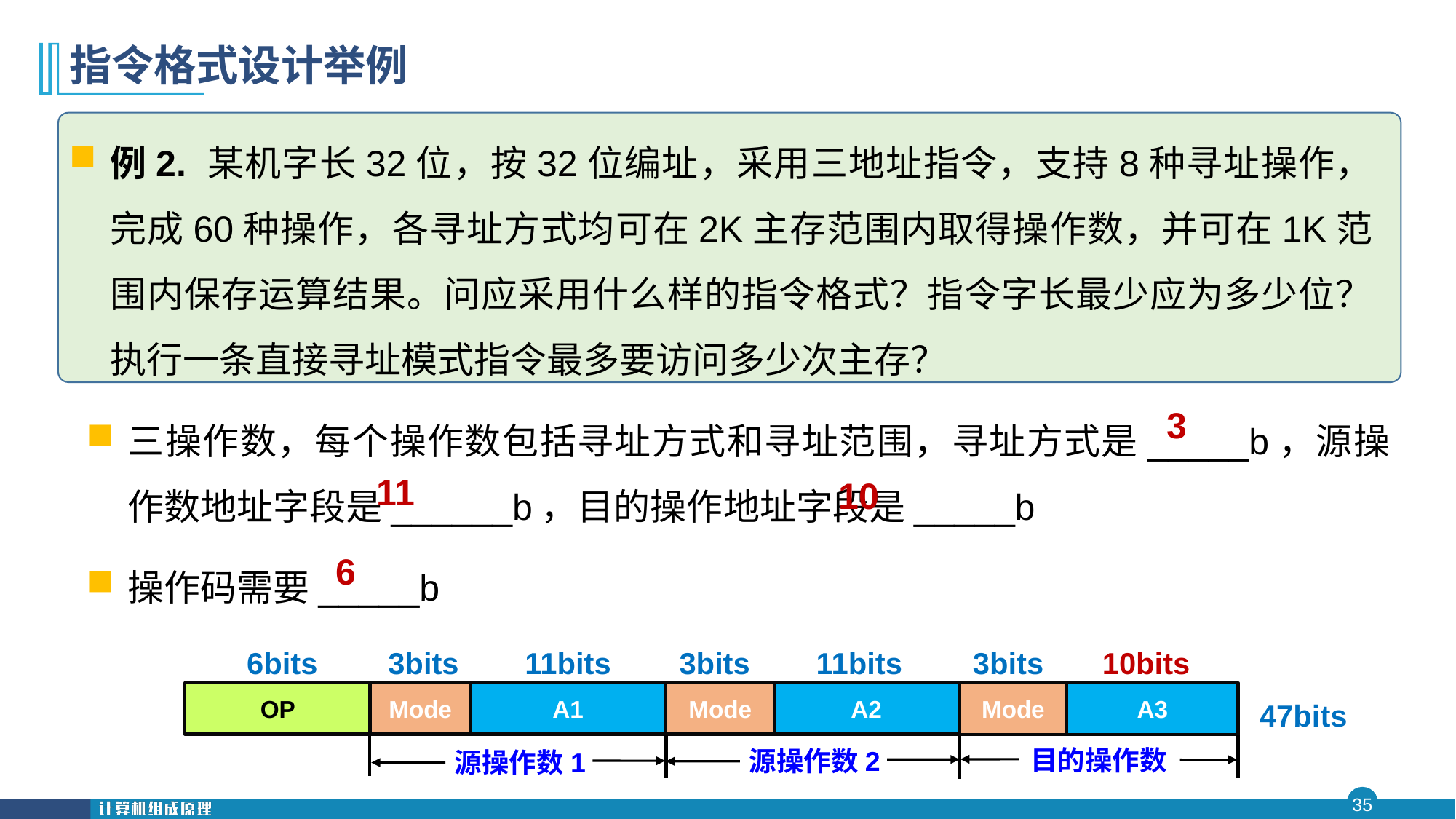

# 指令格式设计举例

例2. 某机字长32位，按32位编址，采用三地址指令，支持8种寻址操作，完成60种操作，各寻址方式均可在2K主存范围内取得操作数，并可在1K范围内保存运算结果。问应采用什么样的指令格式？指令字长最少应为多少位？执行一条直接寻址模式指令最多要访问多少次主存？

三操作数，每个操作数包括寻址方式和寻址范围，寻址方式是_____b，源操作数地址字段是______b，目的操作地址字段是_____b
操作码需要_____b
3
11
10
6
6bits
3bits
11bits
3bits
11bits
3bits
10bits
Mode
A1
Mode
A2
Mode
A3
OP
47bits
目的操作数

源操作数2

源操作数1